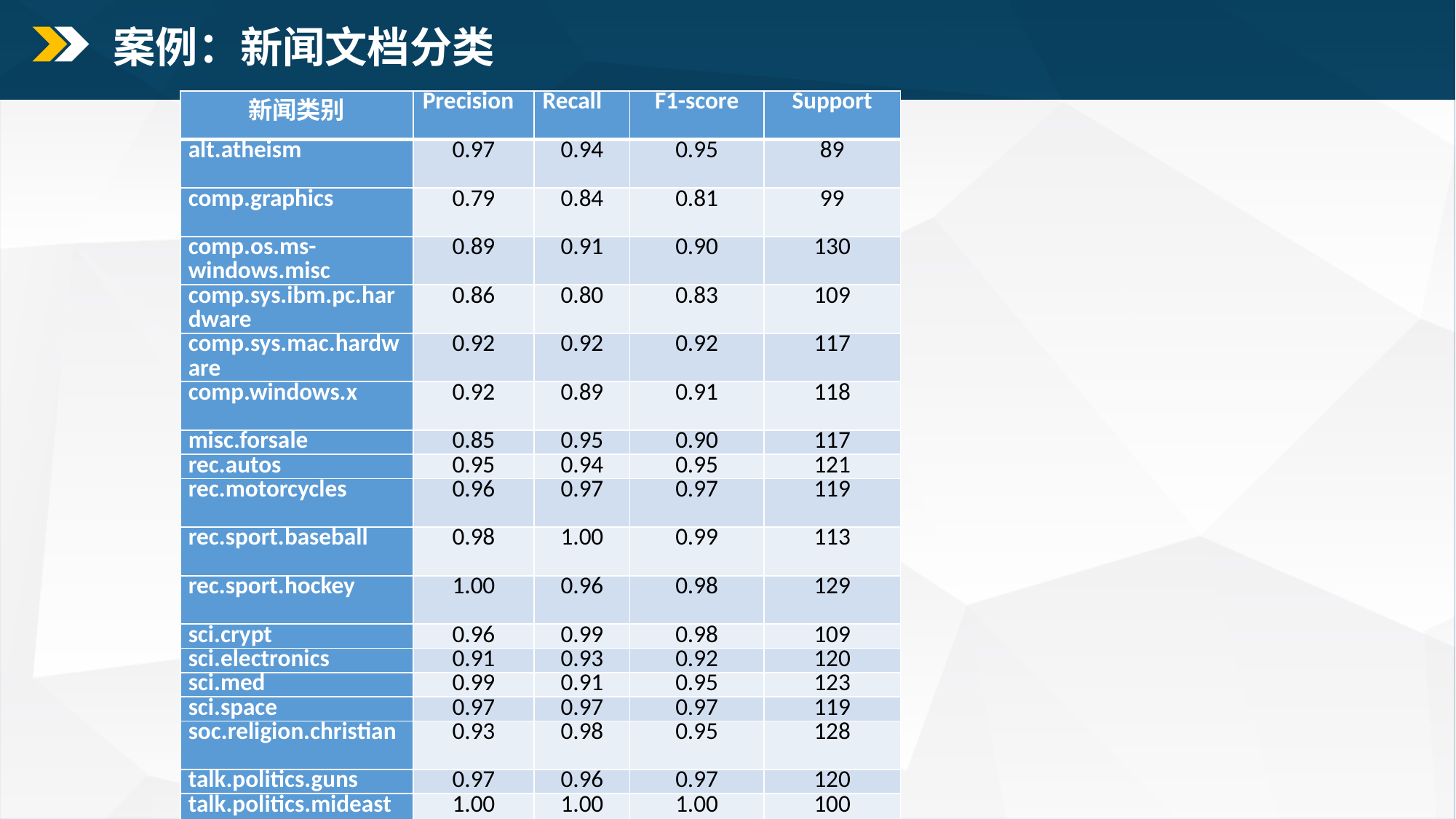

案例：新闻文档分类
| 新闻类别 | Precision | Recall | F1-score | Support |
| --- | --- | --- | --- | --- |
| alt.atheism | 0.97 | 0.94 | 0.95 | 89 |
| comp.graphics | 0.79 | 0.84 | 0.81 | 99 |
| comp.os.ms-windows.misc | 0.89 | 0.91 | 0.90 | 130 |
| comp.sys.ibm.pc.hardware | 0.86 | 0.80 | 0.83 | 109 |
| comp.sys.mac.hardware | 0.92 | 0.92 | 0.92 | 117 |
| comp.windows.x | 0.92 | 0.89 | 0.91 | 118 |
| misc.forsale | 0.85 | 0.95 | 0.90 | 117 |
| rec.autos | 0.95 | 0.94 | 0.95 | 121 |
| rec.motorcycles | 0.96 | 0.97 | 0.97 | 119 |
| rec.sport.baseball | 0.98 | 1.00 | 0.99 | 113 |
| rec.sport.hockey | 1.00 | 0.96 | 0.98 | 129 |
| sci.crypt | 0.96 | 0.99 | 0.98 | 109 |
| sci.electronics | 0.91 | 0.93 | 0.92 | 120 |
| sci.med | 0.99 | 0.91 | 0.95 | 123 |
| sci.space | 0.97 | 0.97 | 0.97 | 119 |
| soc.religion.christian | 0.93 | 0.98 | 0.95 | 128 |
| talk.politics.guns | 0.97 | 0.96 | 0.97 | 120 |
| talk.politics.mideast | 1.00 | 1.00 | 1.00 | 100 |
| talk.politics.misc | 0.94 | 0.94 | 0.94 | 106 |
| talk.religion.misc | 0.96 | 0.84 | 0.90 | 77 |
| avg / total | 0.94 | 0.94 | 0.94 | 2263 |